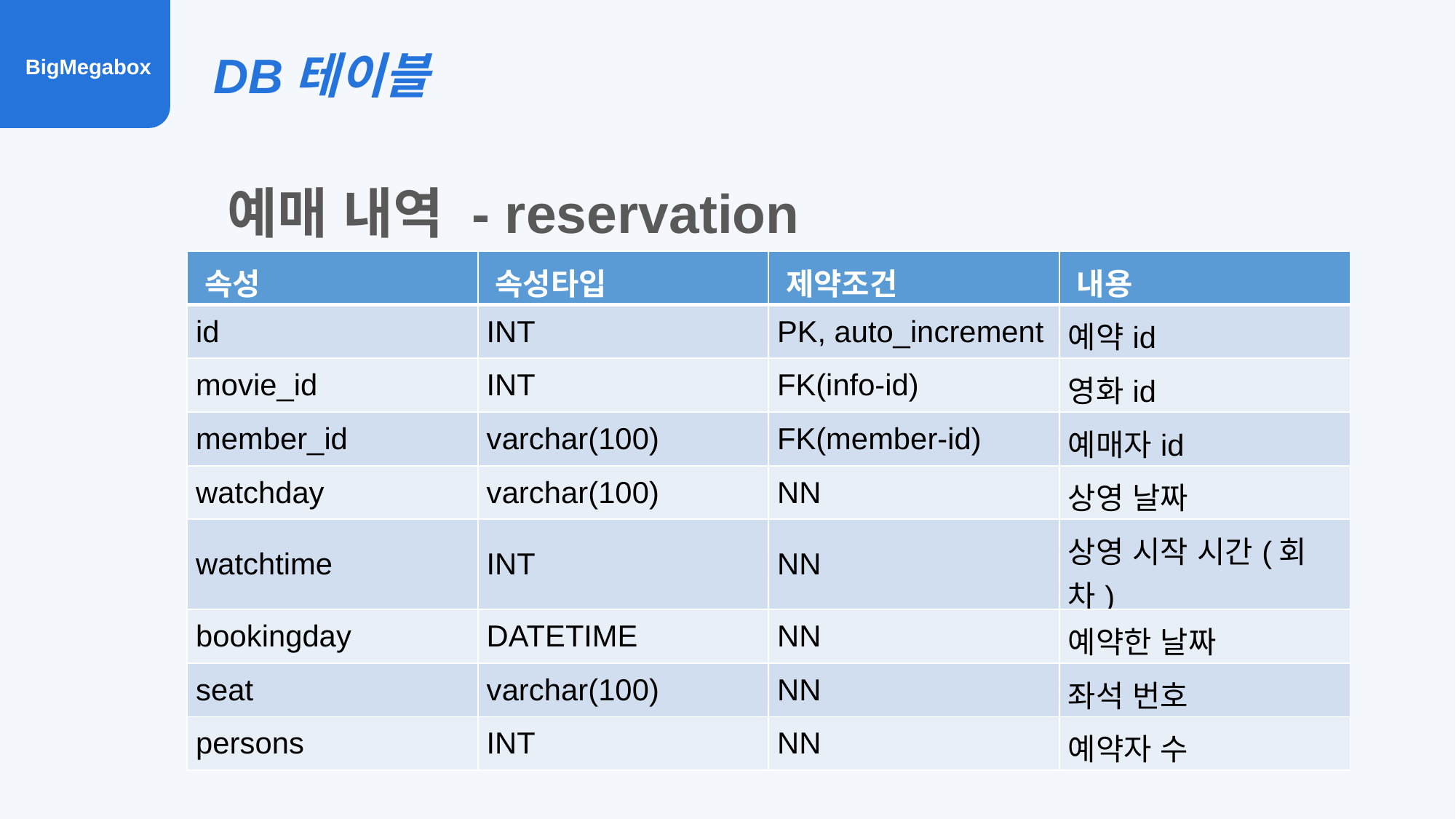

DB테이블
BigMegabox
예매 내역 - reservation
| 속성 | 속성타입 | 제약조건 | 내용 |
| --- | --- | --- | --- |
| id | INT | PK, auto\_increment | 예약id |
| movie\_id | INT | FK(info-id) | 영화id |
| member\_id | varchar(100) | FK(member-id) | 예매자id |
| watchday | varchar(100) | NN | 상영 날짜 |
| watchtime | INT | NN | 상영 시작 시간(회차) |
| bookingday | DATETIME | NN | 예약한 날짜 |
| seat | varchar(100) | NN | 좌석 번호 |
| persons | INT | NN | 예약자 수 |